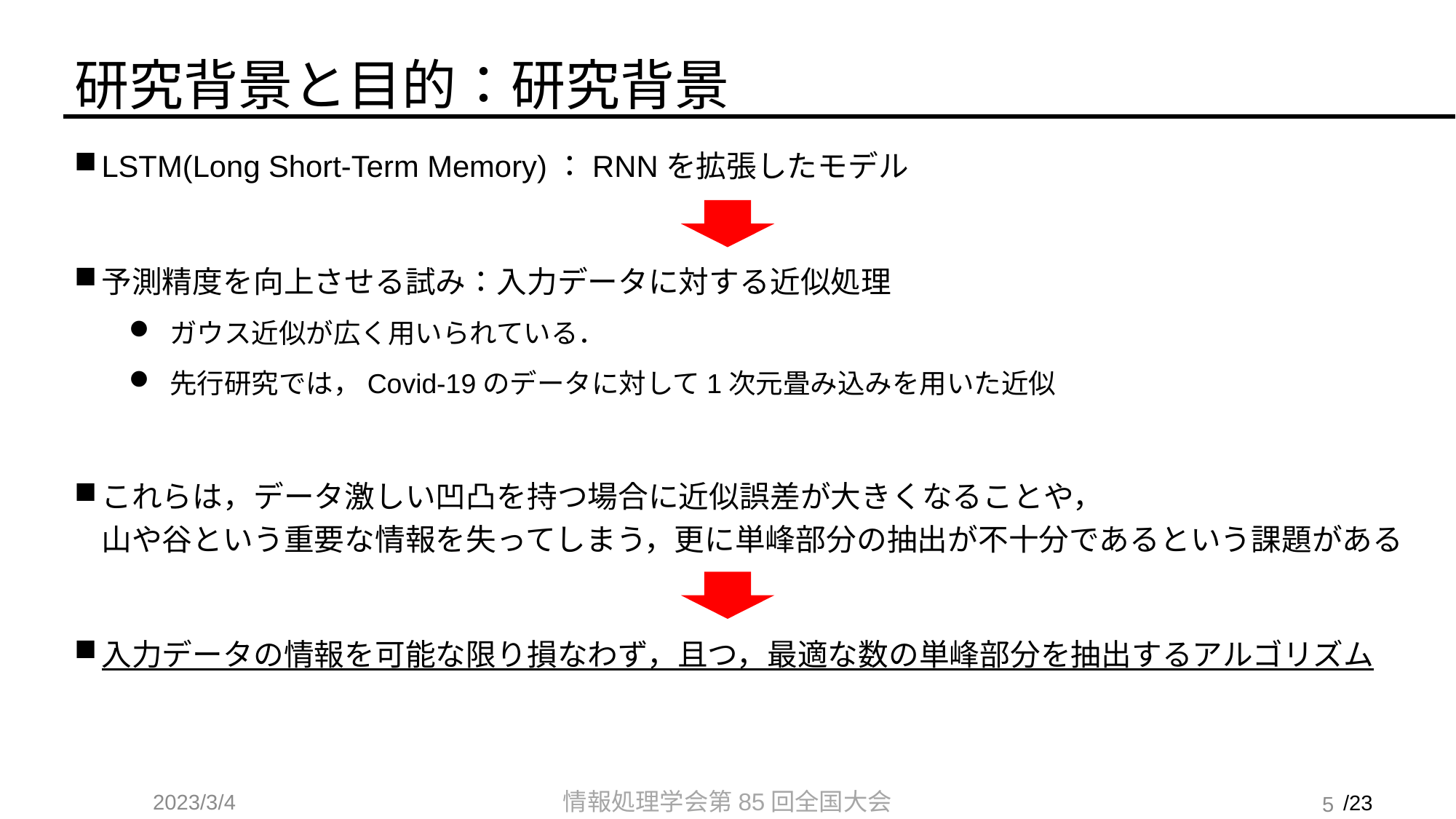

# 研究背景と目的：研究背景
LSTM(Long Short-Term Memory)：RNNを拡張したモデル

予測精度を向上させる試み：入力データに対する近似処理
ガウス近似が広く用いられている．
先行研究では，Covid-19のデータに対して1次元畳み込みを用いた近似

これらは，データ激しい凹凸を持つ場合に近似誤差が大きくなることや，
山や谷という重要な情報を失ってしまう，更に単峰部分の抽出が不十分であるという課題がある

入力データの情報を可能な限り損なわず，且つ，最適な数の単峰部分を抽出するアルゴリズム

2023/3/4
情報処理学会第85回全国大会
5